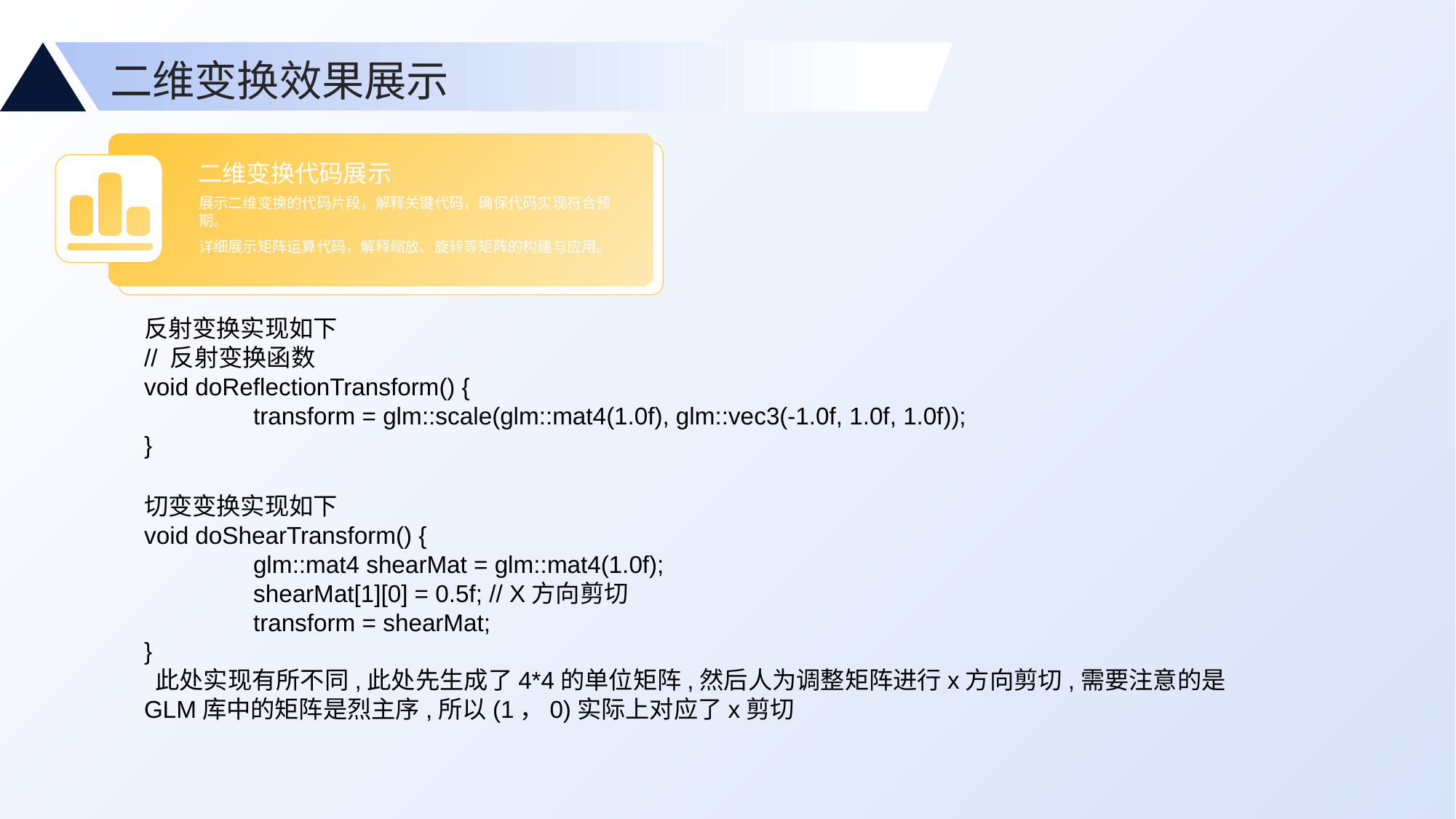

二维变换效果展示

二维变换代码展示

展示二维变换的代码片段，解释关键代码，确保代码实现符合预期。
详细展示矩阵运算代码，解释缩放、旋转等矩阵的构建与应用。
反射变换实现如下
// 反射变换函数
void doReflectionTransform() {
	transform = glm::scale(glm::mat4(1.0f), glm::vec3(-1.0f, 1.0f, 1.0f));
}
切变变换实现如下
void doShearTransform() {
	glm::mat4 shearMat = glm::mat4(1.0f);
	shearMat[1][0] = 0.5f; // X方向剪切
	transform = shearMat;
}
 此处实现有所不同,此处先生成了4*4的单位矩阵,然后人为调整矩阵进行x方向剪切,需要注意的是GLM库中的矩阵是烈主序,所以(1，0)实际上对应了x剪切